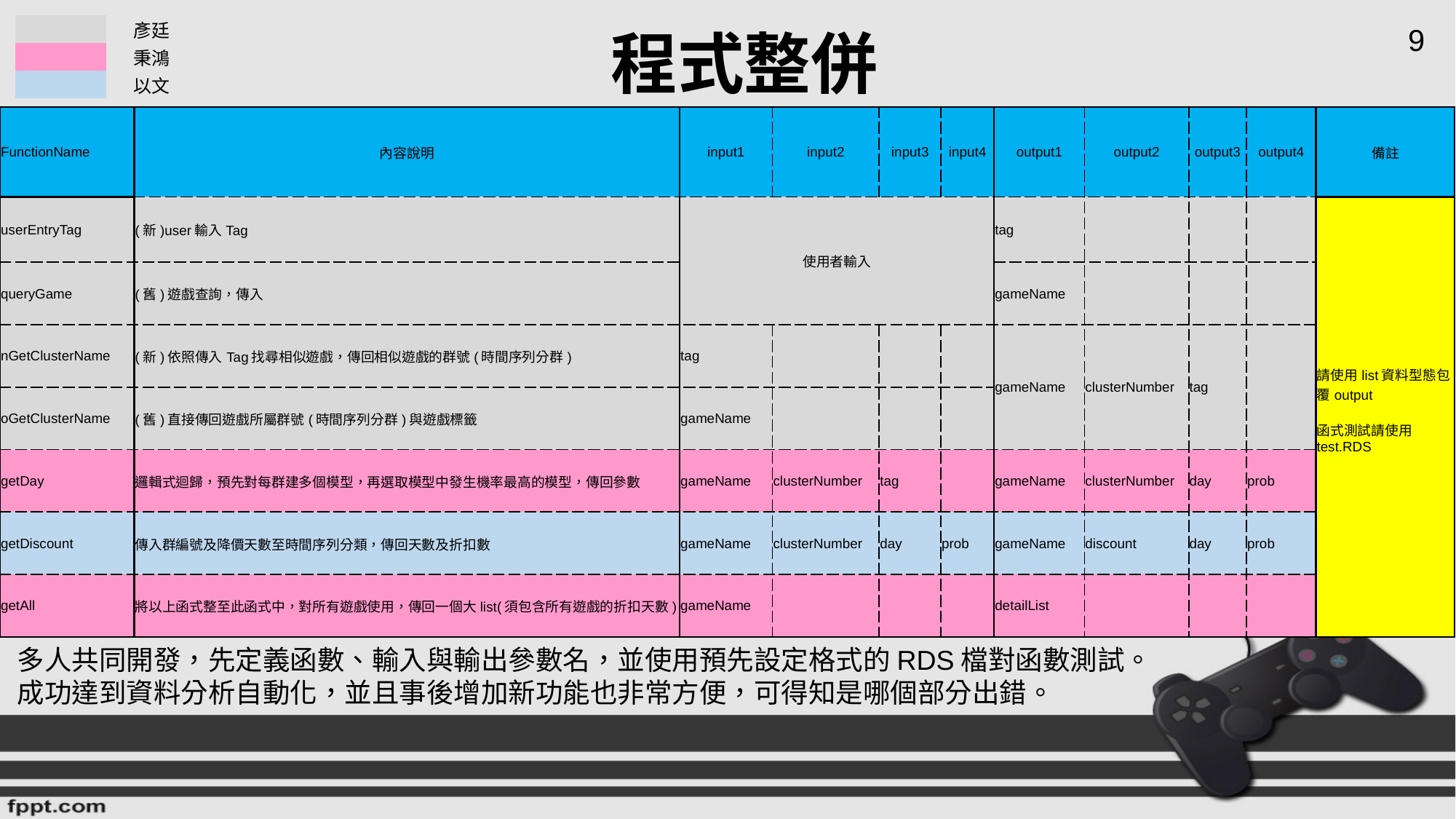

# 程式整併
|  | 彥廷 |
| --- | --- |
|  | 秉鴻 |
|  | 以文 |
9
| FunctionName | 內容說明 | input1 | input2 | input3 | input4 | output1 | output2 | output3 | output4 | 備註 |
| --- | --- | --- | --- | --- | --- | --- | --- | --- | --- | --- |
| userEntryTag | (新)user輸入Tag | 使用者輸入 |  |  |  | tag |  |  |  | 請使用list資料型態包覆output 函式測試請使用test.RDS |
| queryGame | (舊)遊戲查詢，傳入 |  |  |  |  | gameName |  |  |  |  |
| nGetClusterName | (新)依照傳入Tag找尋相似遊戲，傳回相似遊戲的群號(時間序列分群) | tag |  |  |  | gameName | clusterNumber | tag |  |  |
| oGetClusterName | (舊)直接傳回遊戲所屬群號(時間序列分群)與遊戲標籤 | gameName |  |  |  |  |  |  |  |  |
| getDay | 邏輯式迴歸，預先對每群建多個模型，再選取模型中發生機率最高的模型，傳回參數 | gameName | clusterNumber | tag |  | gameName | clusterNumber | day | prob |  |
| getDiscount | 傳入群編號及降價天數至時間序列分類，傳回天數及折扣數 | gameName | clusterNumber | day | prob | gameName | discount | day | prob |  |
| getAll | 將以上函式整至此函式中，對所有遊戲使用，傳回一個大list(須包含所有遊戲的折扣天數) | gameName |  |  |  | detailList |  |  |  |  |
多人共同開發，先定義函數、輸入與輸出參數名，並使用預先設定格式的RDS檔對函數測試。
成功達到資料分析自動化，並且事後增加新功能也非常方便，可得知是哪個部分出錯。